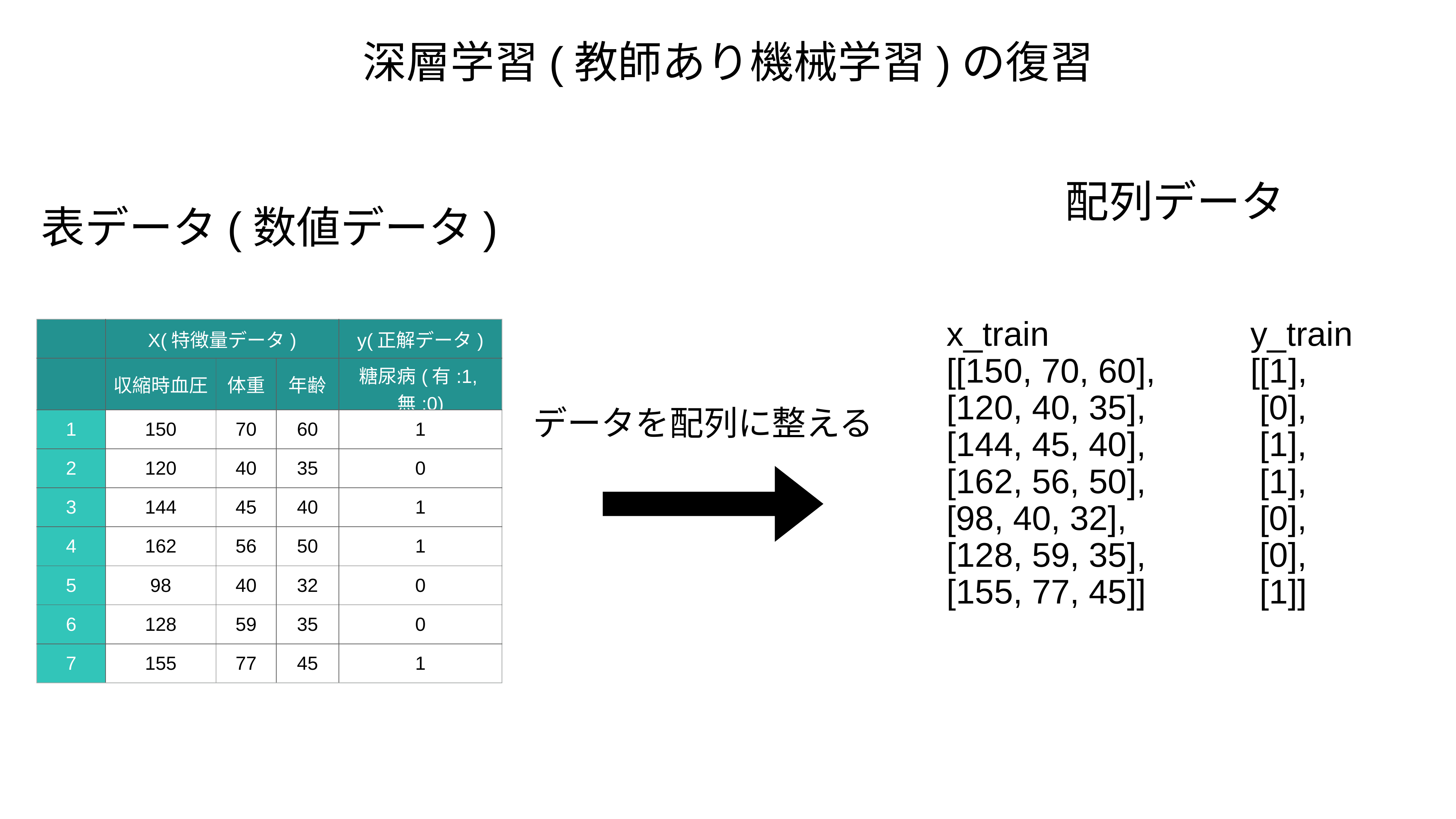

深層学習(教師あり機械学習)の復習
配列データ
表データ(数値データ)
x_train
[[150, 70, 60],
[120, 40, 35],
[144, 45, 40],
[162, 56, 50],
[98, 40, 32],
[128, 59, 35],
[155, 77, 45]]
y_train
[[1],
 [0],
 [1],
 [1],
 [0],
 [0],
 [1]]
|  | X(特徴量データ) |  |  | y(正解データ) |
| --- | --- | --- | --- | --- |
|  | 収縮時血圧 | 体重 | 年齢 | 糖尿病(有:1,無:0) |
| 1 | 150 | 70 | 60 | 1 |
| 2 | 120 | 40 | 35 | 0 |
| 3 | 144 | 45 | 40 | 1 |
| 4 | 162 | 56 | 50 | 1 |
| 5 | 98 | 40 | 32 | 0 |
| 6 | 128 | 59 | 35 | 0 |
| 7 | 155 | 77 | 45 | 1 |
データを配列に整える